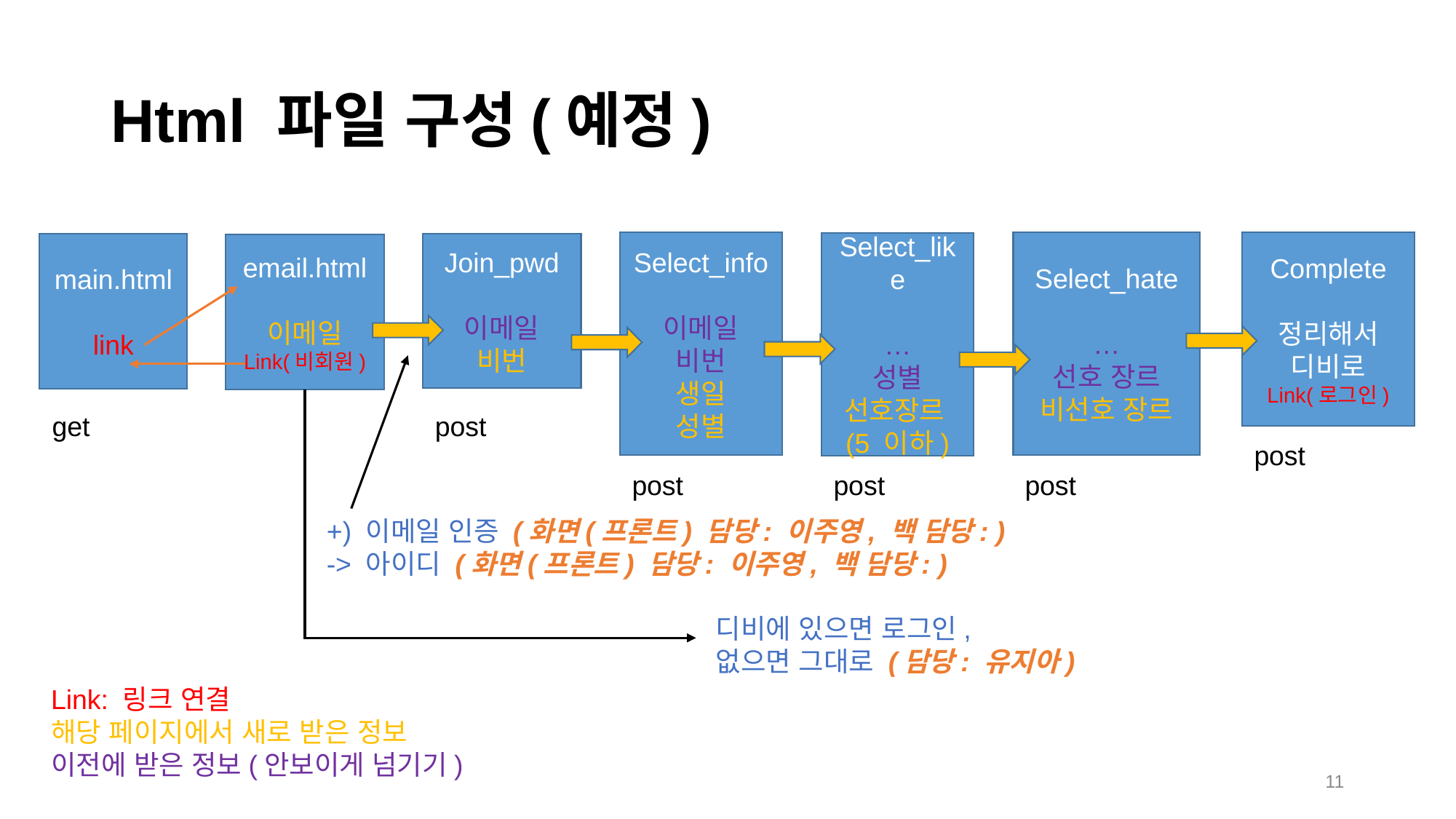

# Html 파일 구성(예정)
Select_hate

…
선호 장르
비선호 장르
post
Complete

정리해서
디비로
Link(로그인)
post
Select_info

이메일
비번
생일
성별
post
Select_like

…
성별
선호장르(5 이하)
post
Join_pwd

이메일
비번
post
main.html

link
get
email.html

이메일
Link(비회원)

+) 이메일 인증 (화면(프론트) 담당: 이주영, 백 담당: )
-> 아이디 (화면(프론트) 담당: 이주영, 백 담당: )
디비에 있으면 로그인,
없으면 그대로 (담당: 유지아)
Link: 링크 연결
해당 페이지에서 새로 받은 정보
이전에 받은 정보(안보이게 넘기기)
11